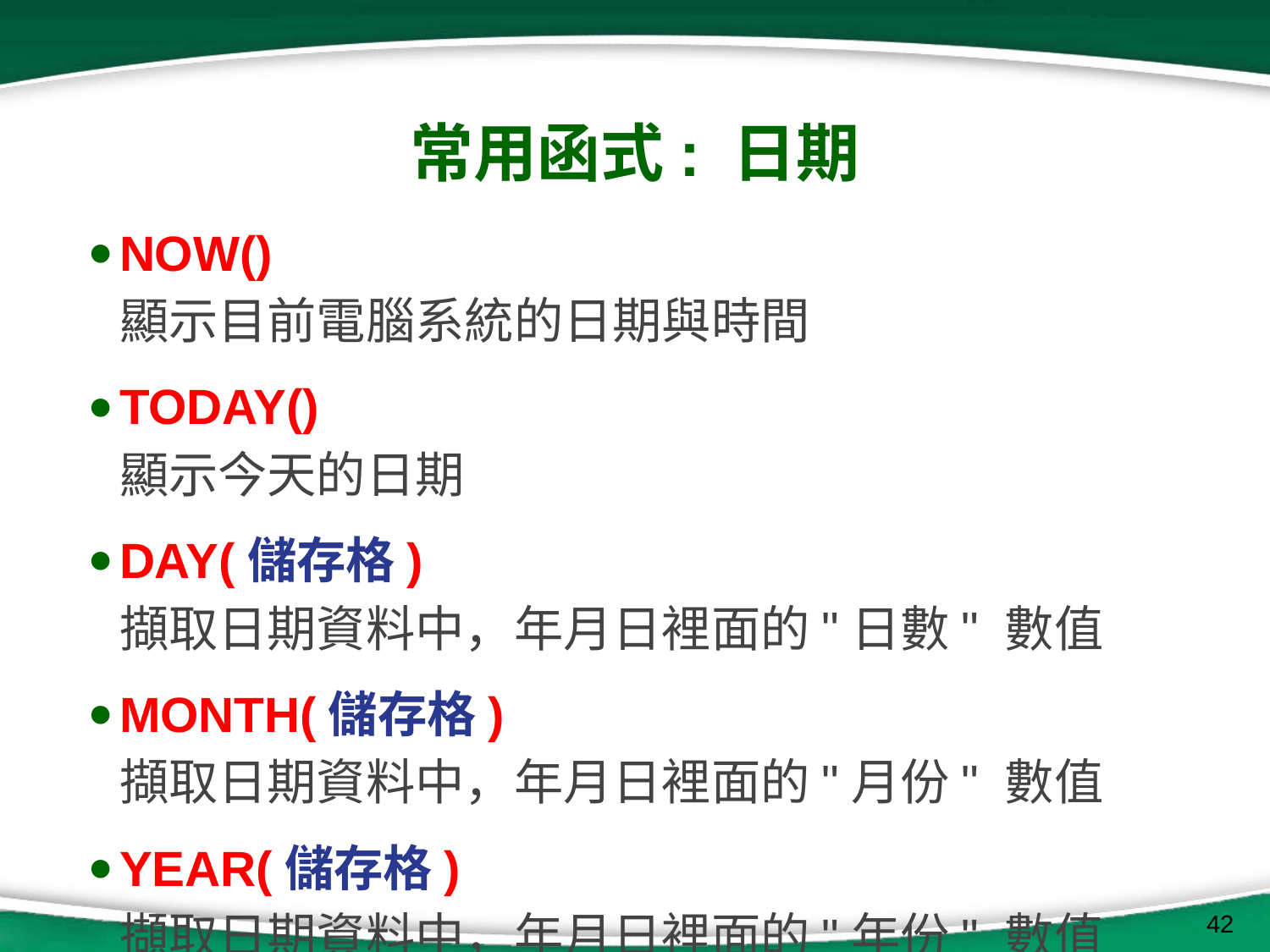

# 常用函式: 日期
NOW()
顯示目前電腦系統的日期與時間
TODAY()
顯示今天的日期
DAY(儲存格)
擷取日期資料中，年月日裡面的"日數" 數值
MONTH(儲存格)
擷取日期資料中，年月日裡面的"月份" 數值
YEAR(儲存格)
擷取日期資料中，年月日裡面的"年份" 數值
42